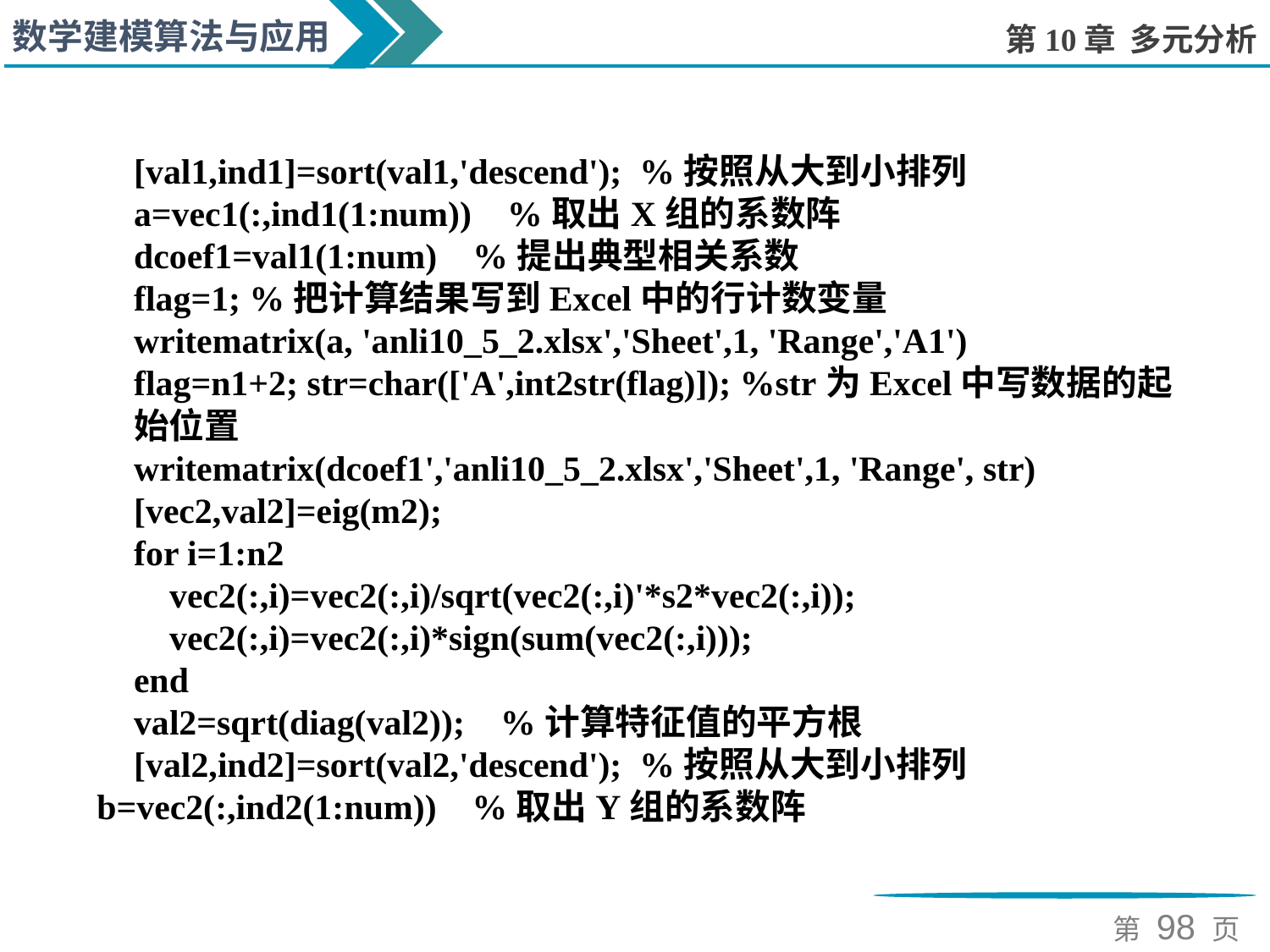

[val1,ind1]=sort(val1,'descend');  %按照从大到小排列
a=vec1(:,ind1(1:num))    %取出X组的系数阵
dcoef1=val1(1:num)    %提出典型相关系数
flag=1; %把计算结果写到Excel中的行计数变量
writematrix(a, 'anli10_5_2.xlsx','Sheet',1, 'Range','A1')
flag=n1+2; str=char(['A',int2str(flag)]); %str为Excel中写数据的起始位置
writematrix(dcoef1','anli10_5_2.xlsx','Sheet',1, 'Range', str)
[vec2,val2]=eig(m2);
for i=1:n2
    vec2(:,i)=vec2(:,i)/sqrt(vec2(:,i)'*s2*vec2(:,i));
    vec2(:,i)=vec2(:,i)*sign(sum(vec2(:,i)));
end
val2=sqrt(diag(val2));    %计算特征值的平方根
[val2,ind2]=sort(val2,'descend');  %按照从大到小排列
b=vec2(:,ind2(1:num))    %取出Y组的系数阵